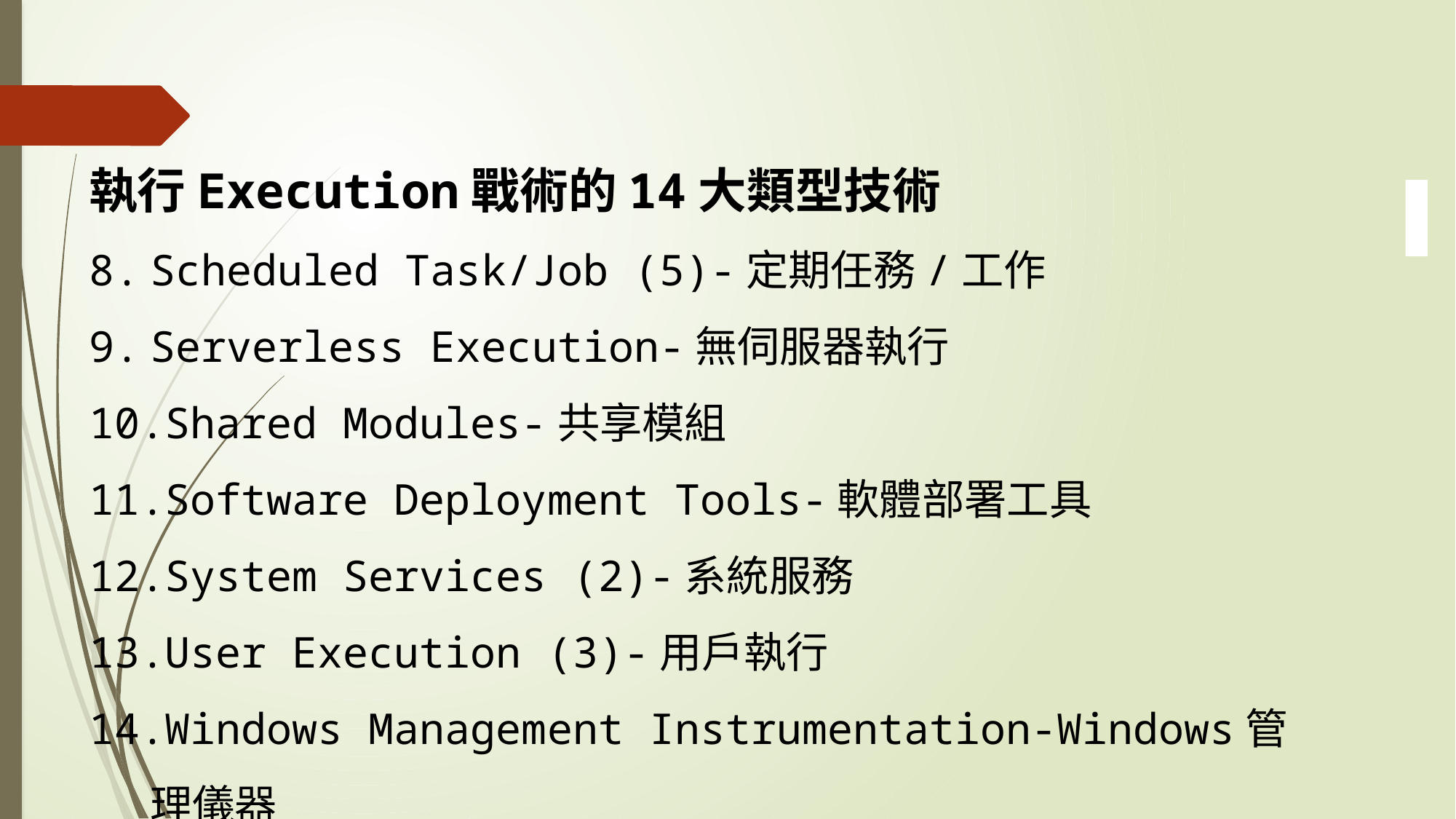

執行Execution戰術的14大類型技術
Scheduled Task/Job (5)-定期任務/工作
Serverless Execution-無伺服器執行
Shared Modules-共享模組
Software Deployment Tools-軟體部署工具
System Services (2)-系統服務
User Execution (3)-用戶執行
Windows Management Instrumentation-Windows管理儀器